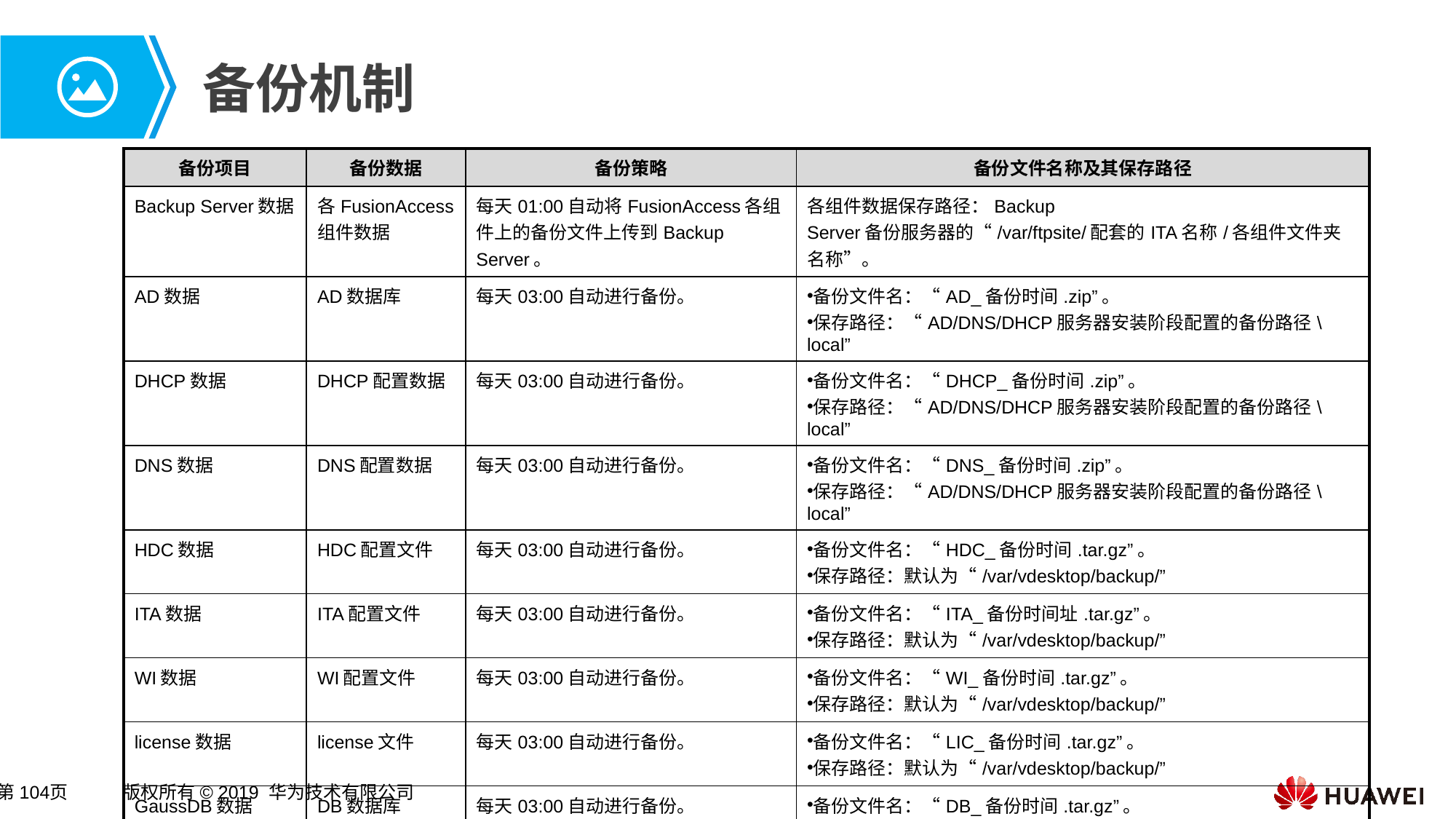

# 备份机制
| 备份项目 | 备份数据 | 备份策略 | 备份文件名称及其保存路径 |
| --- | --- | --- | --- |
| Backup Server数据 | 各FusionAccess组件数据 | 每天01:00自动将FusionAccess各组件上的备份文件上传到Backup Server。 | 各组件数据保存路径：Backup Server备份服务器的“/var/ftpsite/配套的ITA名称/各组件文件夹名称”。 |
| AD数据 | AD数据库 | 每天03:00自动进行备份。 | 备份文件名：“AD\_备份时间.zip”。 保存路径：“AD/DNS/DHCP服务器安装阶段配置的备份路径\local” |
| DHCP数据 | DHCP配置数据 | 每天03:00自动进行备份。 | 备份文件名：“DHCP\_备份时间.zip”。 保存路径：“AD/DNS/DHCP服务器安装阶段配置的备份路径\local” |
| DNS数据 | DNS配置数据 | 每天03:00自动进行备份。 | 备份文件名：“DNS\_备份时间.zip”。 保存路径：“AD/DNS/DHCP服务器安装阶段配置的备份路径\local” |
| HDC数据 | HDC配置文件 | 每天03:00自动进行备份。 | 备份文件名：“HDC\_备份时间.tar.gz”。 保存路径：默认为“/var/vdesktop/backup/” |
| ITA数据 | ITA配置文件 | 每天03:00自动进行备份。 | 备份文件名：“ITA\_备份时间址.tar.gz”。 保存路径：默认为“/var/vdesktop/backup/” |
| WI数据 | WI配置文件 | 每天03:00自动进行备份。 | 备份文件名：“WI\_备份时间.tar.gz”。 保存路径：默认为“/var/vdesktop/backup/” |
| license数据 | license文件 | 每天03:00自动进行备份。 | 备份文件名：“LIC\_备份时间.tar.gz”。 保存路径：默认为“/var/vdesktop/backup/” |
| GaussDB数据 | DB数据库 | 每天03:00自动进行备份。 | 备份文件名：“DB\_备份时间.tar.gz”。 保存路径：默认为“/var/vdesktop/backup/” |
| vAG数据 | vAG配置文件 | 每天03:00自动进行备份。 | 备份文件名：“vAG\_备份时间.tar.gz”。 保存路径：默认为“/var/vdesktop/backup/” |